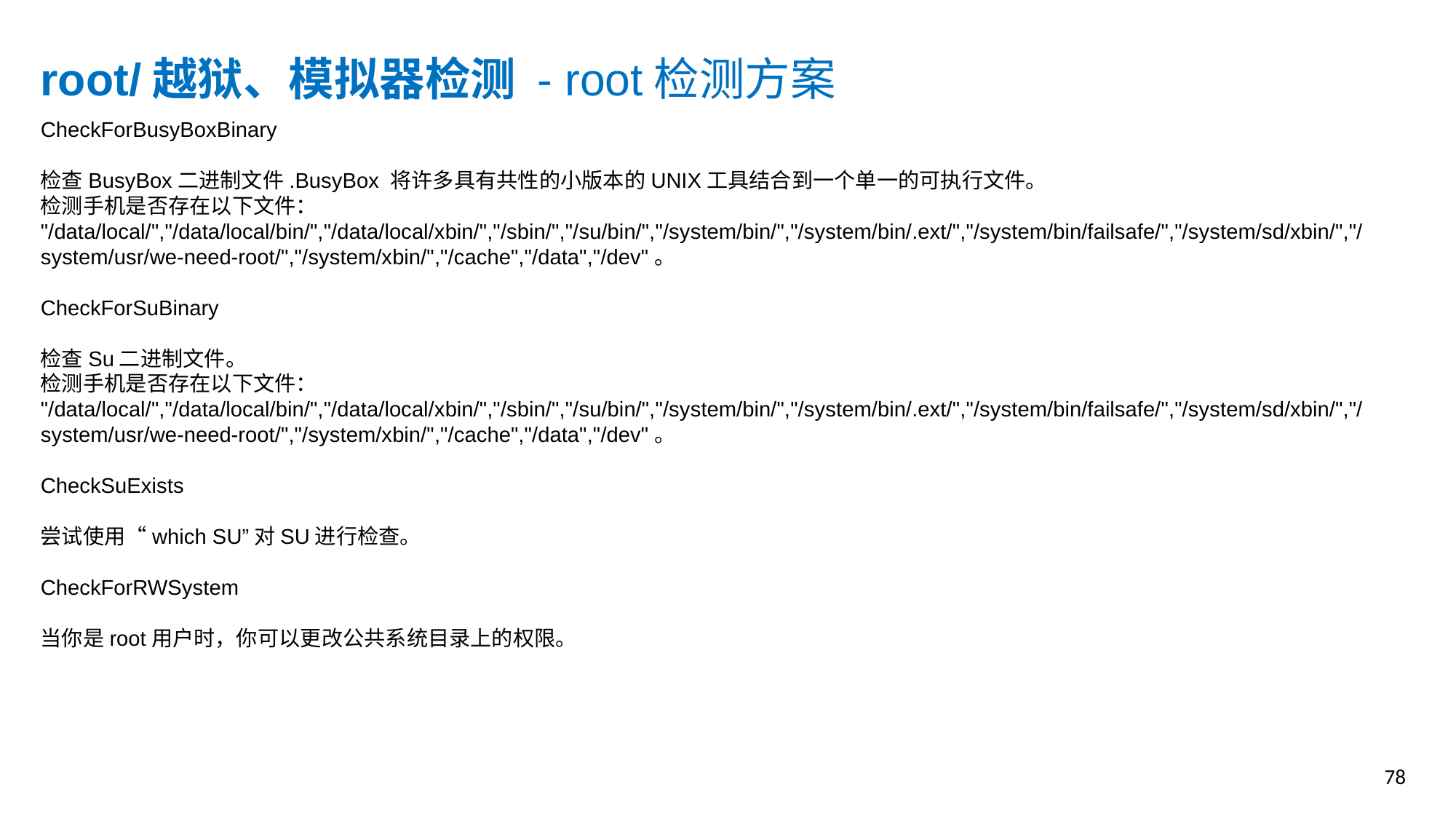

root/越狱、模拟器检测 - root检测方案
CheckForBusyBoxBinary

检查BusyBox二进制文件.BusyBox 将许多具有共性的小版本的UNIX工具结合到一个单一的可执行文件。
检测手机是否存在以下文件：
"/data/local/","/data/local/bin/","/data/local/xbin/","/sbin/","/su/bin/","/system/bin/","/system/bin/.ext/","/system/bin/failsafe/","/system/sd/xbin/","/system/usr/we-need-root/","/system/xbin/","/cache","/data","/dev"。

CheckForSuBinary

检查Su二进制文件。
检测手机是否存在以下文件：
"/data/local/","/data/local/bin/","/data/local/xbin/","/sbin/","/su/bin/","/system/bin/","/system/bin/.ext/","/system/bin/failsafe/","/system/sd/xbin/","/system/usr/we-need-root/","/system/xbin/","/cache","/data","/dev"。

CheckSuExists

尝试使用“which SU”对SU进行检查。

CheckForRWSystem

当你是root用户时，你可以更改公共系统目录上的权限。
78